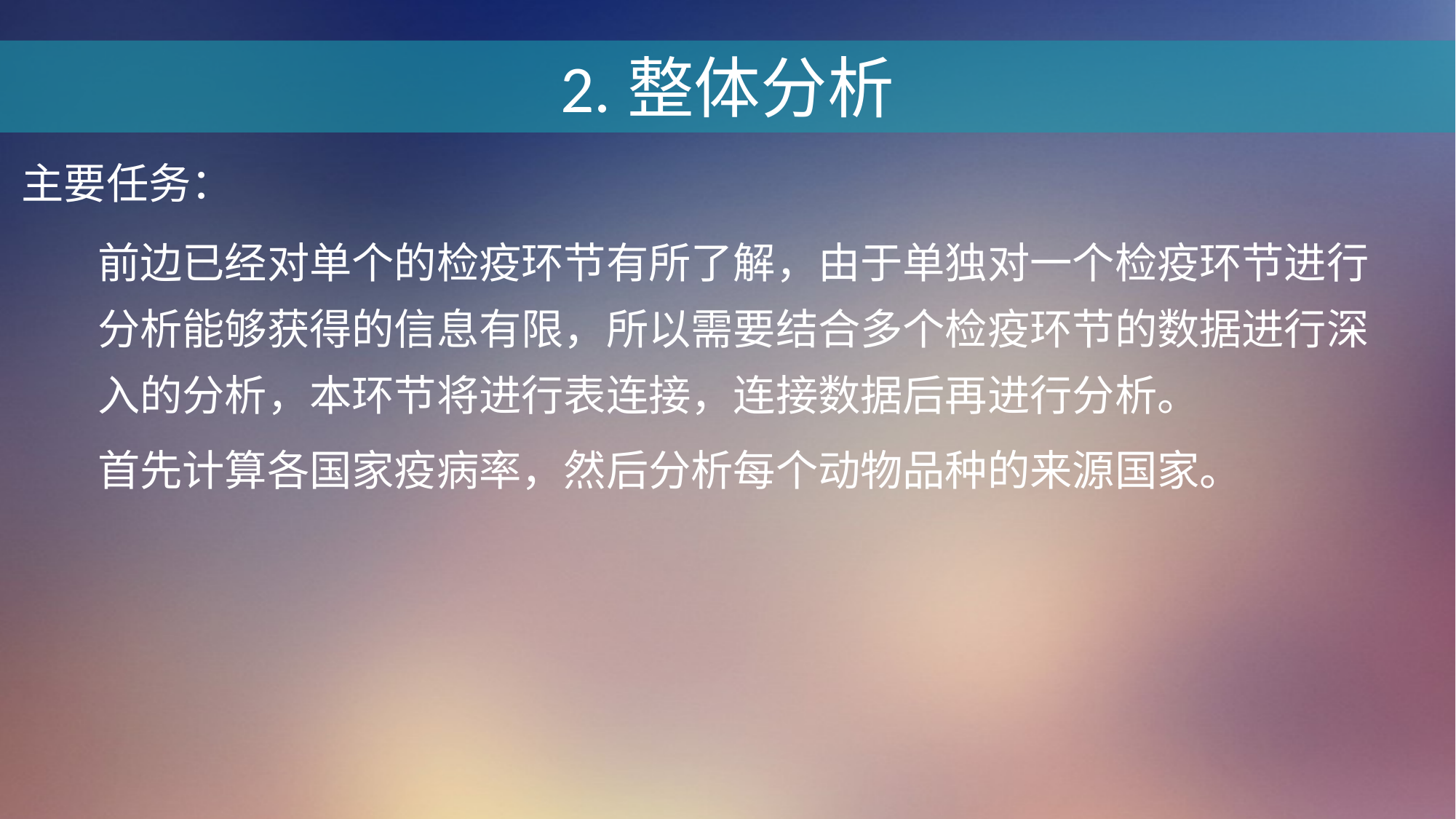

2.整体分析

主要任务：

前边已经对单个的检疫环节有所了解，由于单独对一个检疫环节进行分析能够获得的信息有限，所以需要结合多个检疫环节的数据进行深入的分析，本环节将进行表连接，连接数据后再进行分析。
首先计算各国家疫病率，然后分析每个动物品种的来源国家。